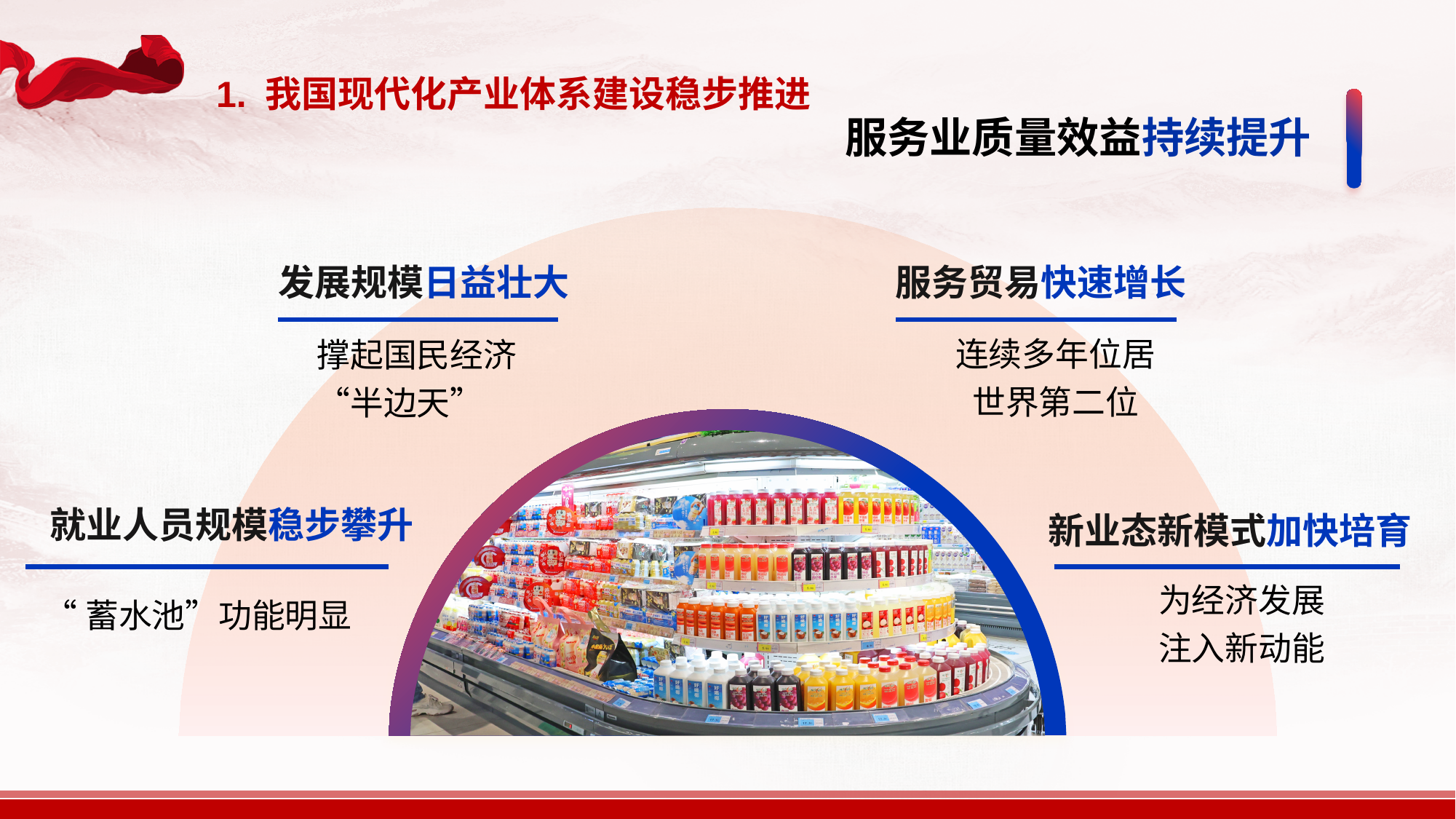

1. 我国现代化产业体系建设稳步推进

服务业质量效益持续提升

发展规模日益壮大
撑起国民经济“半边天”
服务贸易快速增长
连续多年位居世界第二位

就业人员规模稳步攀升
“蓄水池”功能明显
新业态新模式加快培育
为经济发展注入新动能